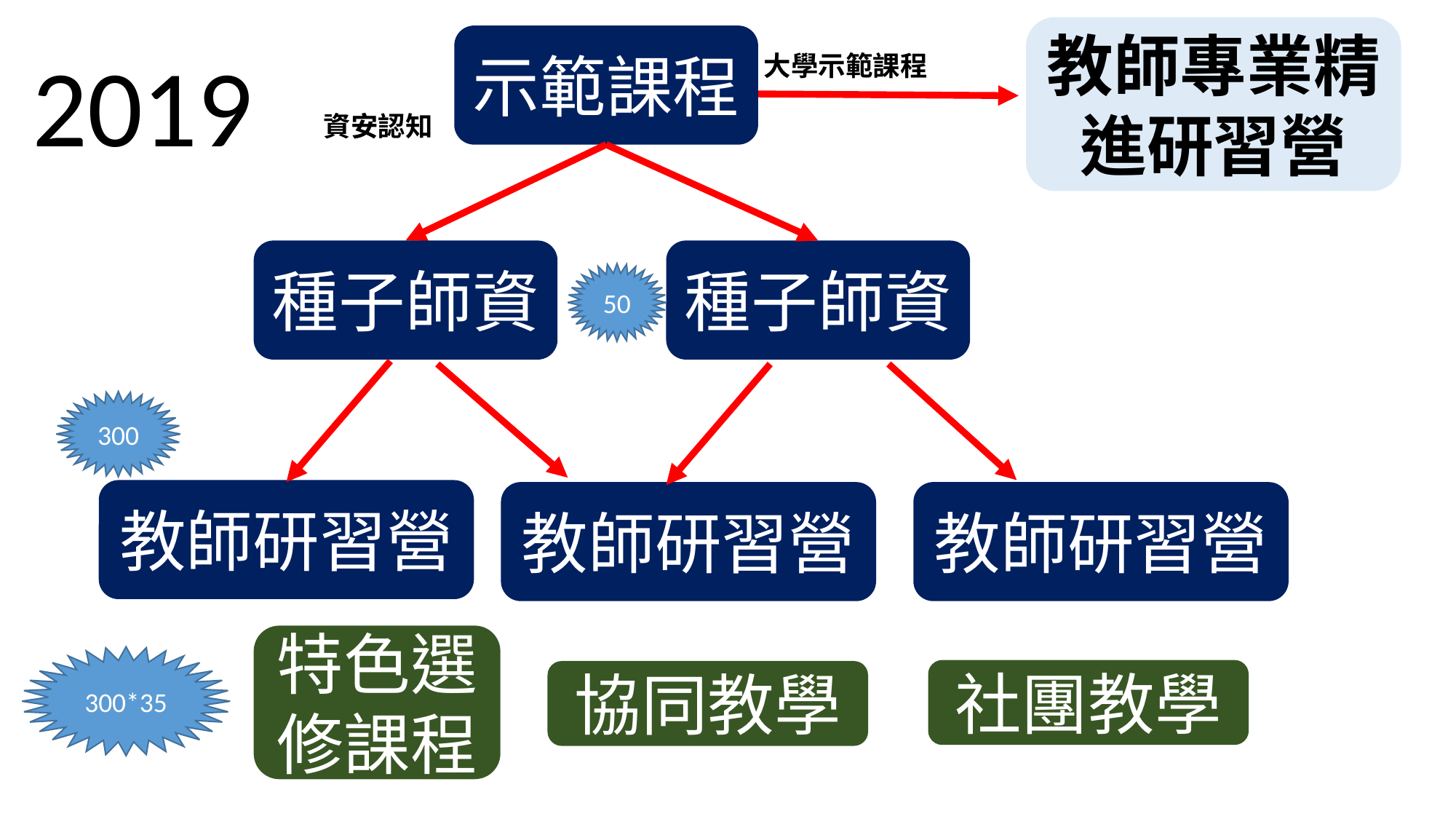

教師專業精進研習營
示範課程
2019
大學示範課程
資安認知
種子師資
種子師資
50
300
教師研習營
教師研習營
教師研習營
特色選修課程
300*35
社團教學
協同教學